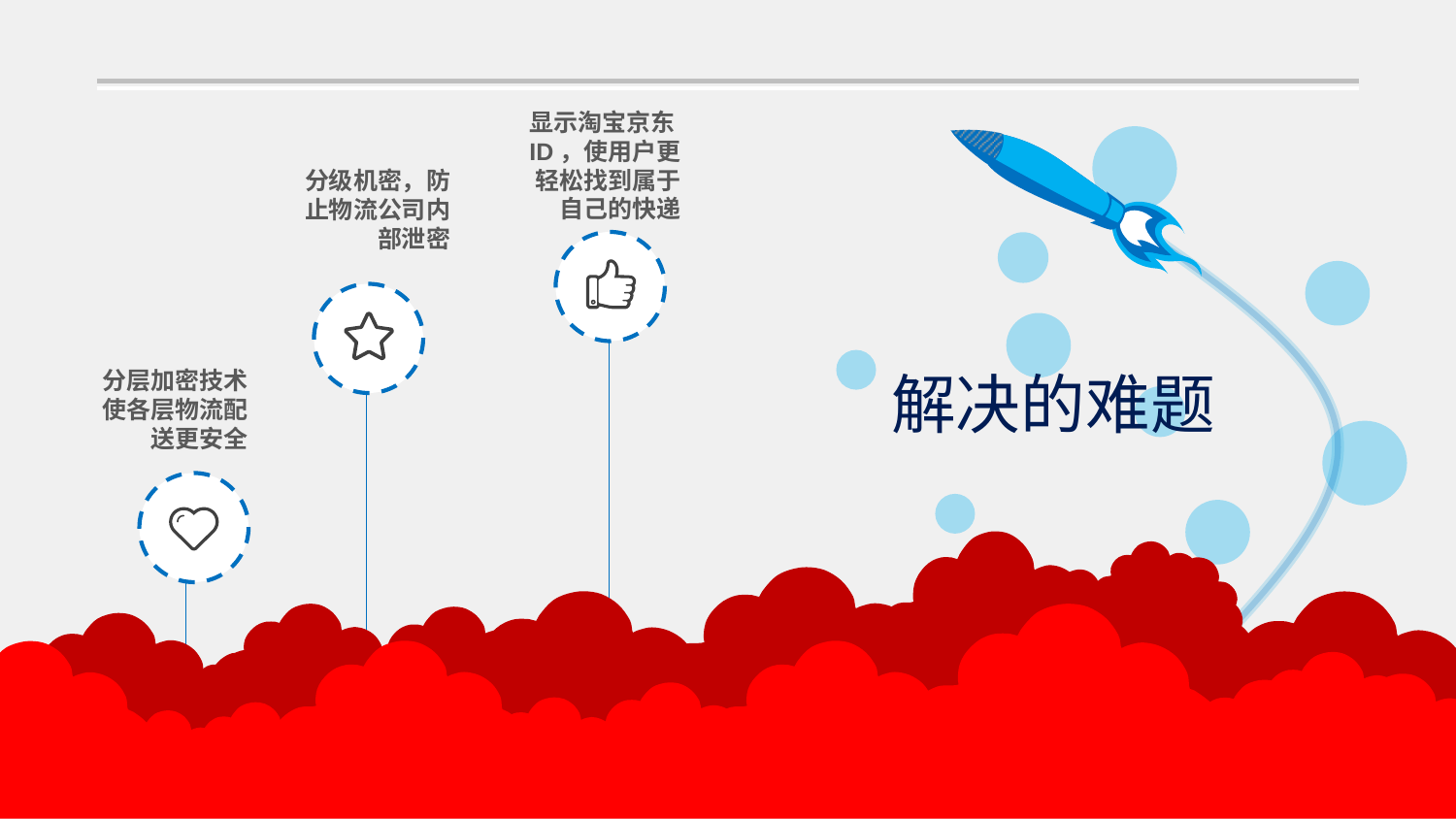

显示淘宝京东ID，使用户更轻松找到属于自己的快递

分级机密，防止物流公司内部泄密

解决的难题
分层加密技术使各层物流配送更安全